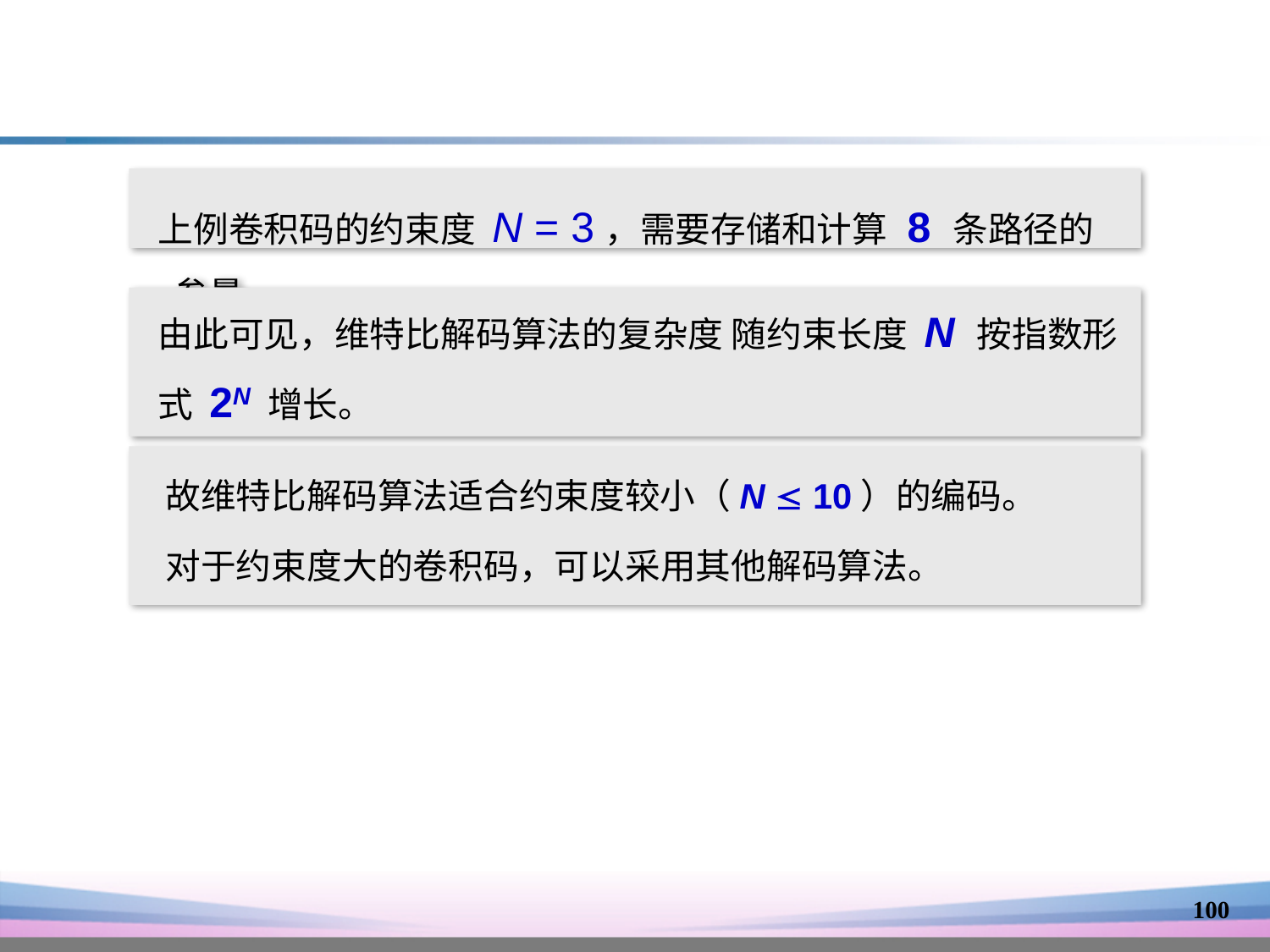

上例卷积码的约束度 N = 3，需要存储和计算 8 条路径的参量。
 由此可见，维特比解码算法的复杂度 随约束长度 N 按指数形
 式 2N 增长。
  故维特比解码算法适合约束度较小（N ≤ 10）的编码。
  对于约束度大的卷积码，可以采用其他解码算法。
100